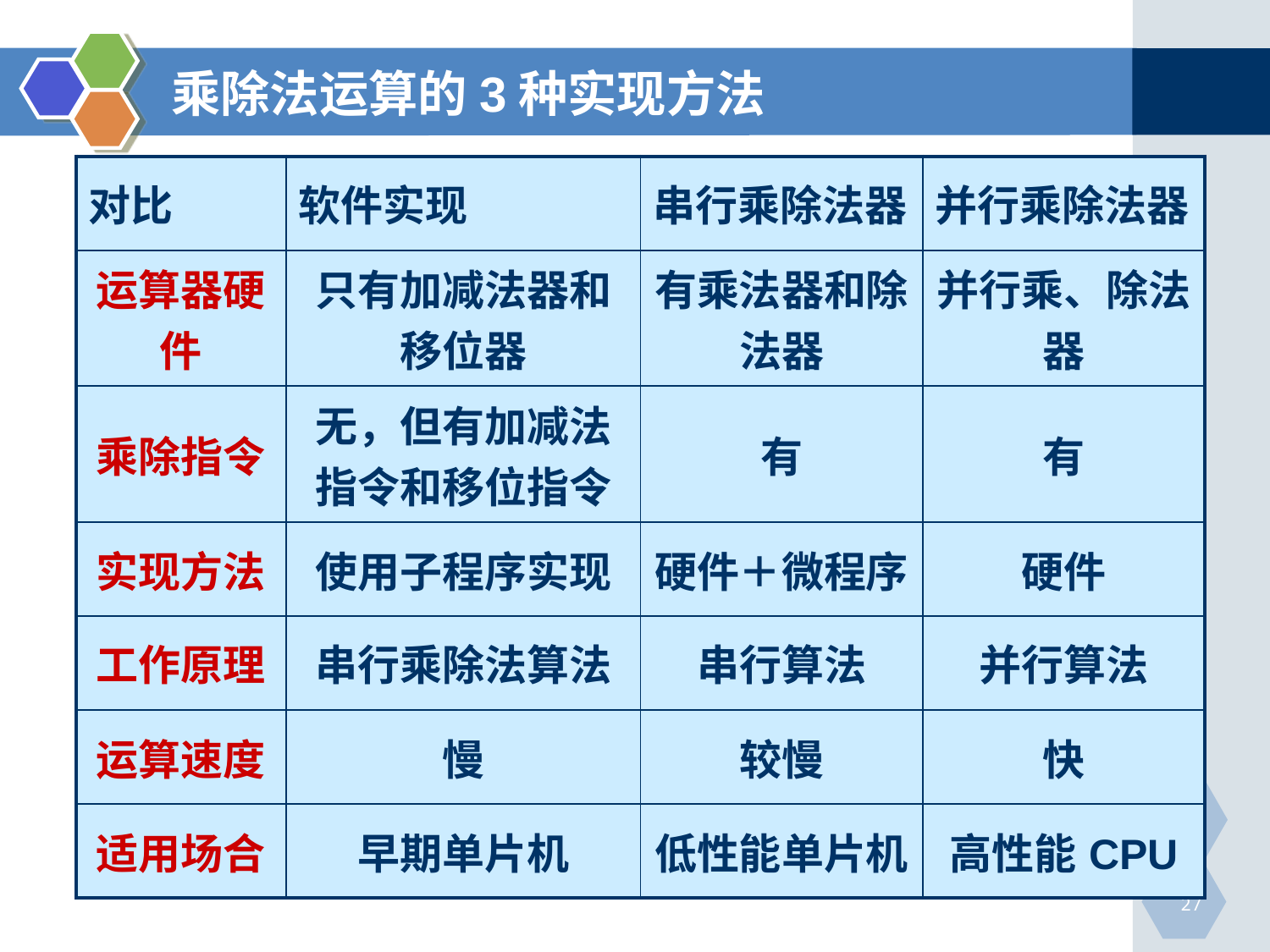

# 乘除法运算的3种实现方法
| 对比 | 软件实现 | 串行乘除法器 | 并行乘除法器 |
| --- | --- | --- | --- |
| 运算器硬件 | 只有加减法器和移位器 | 有乘法器和除法器 | 并行乘、除法器 |
| 乘除指令 | 无，但有加减法指令和移位指令 | 有 | 有 |
| 实现方法 | 使用子程序实现 | 硬件＋微程序 | 硬件 |
| 工作原理 | 串行乘除法算法 | 串行算法 | 并行算法 |
| 运算速度 | 慢 | 较慢 | 快 |
| 适用场合 | 早期单片机 | 低性能单片机 | 高性能CPU |
27